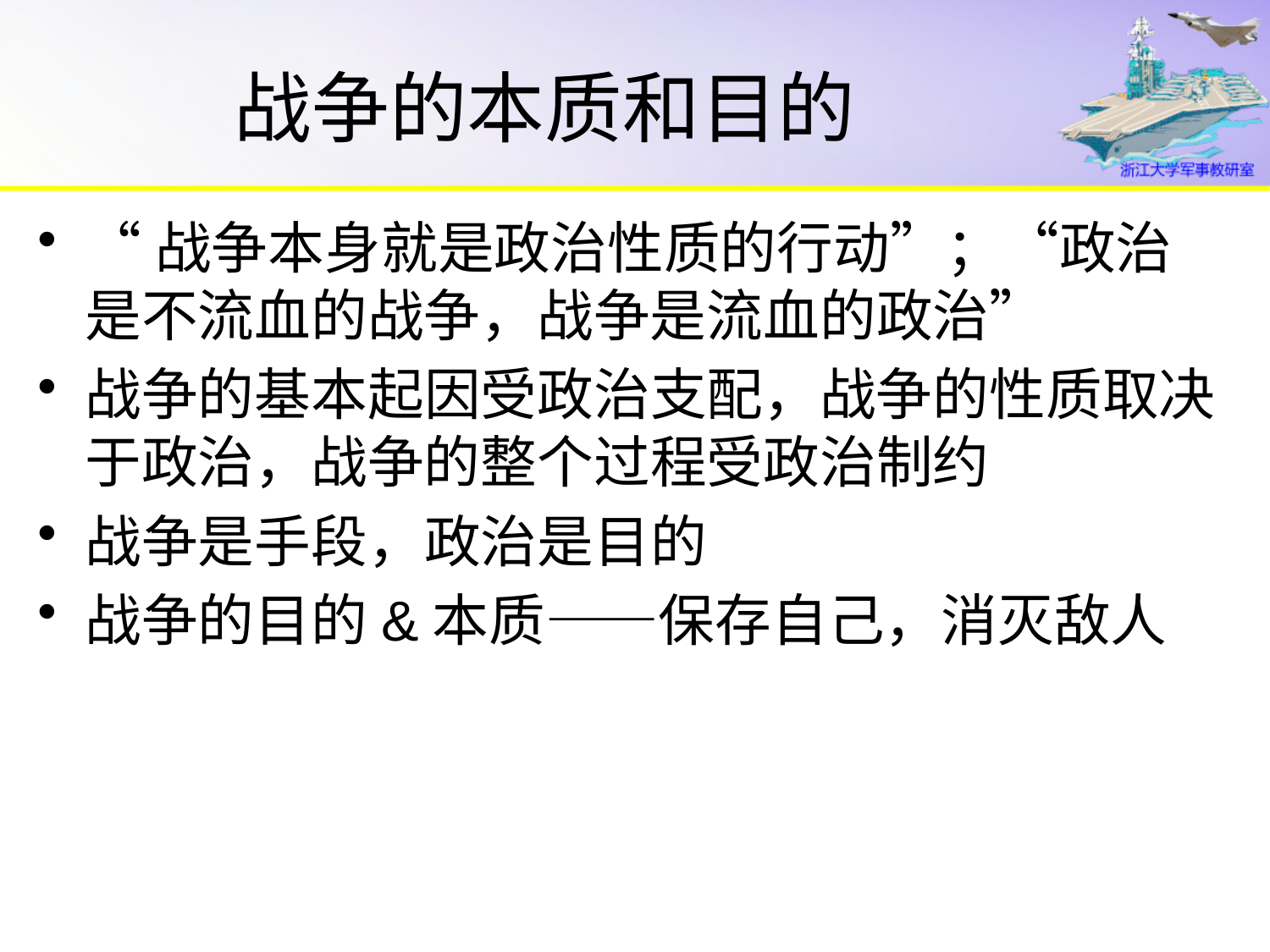

# 战争的本质和目的
“战争本身就是政治性质的行动”；“政治是不流血的战争，战争是流血的政治”
战争的基本起因受政治支配，战争的性质取决于政治，战争的整个过程受政治制约
战争是手段，政治是目的
战争的目的&本质——保存自己，消灭敌人